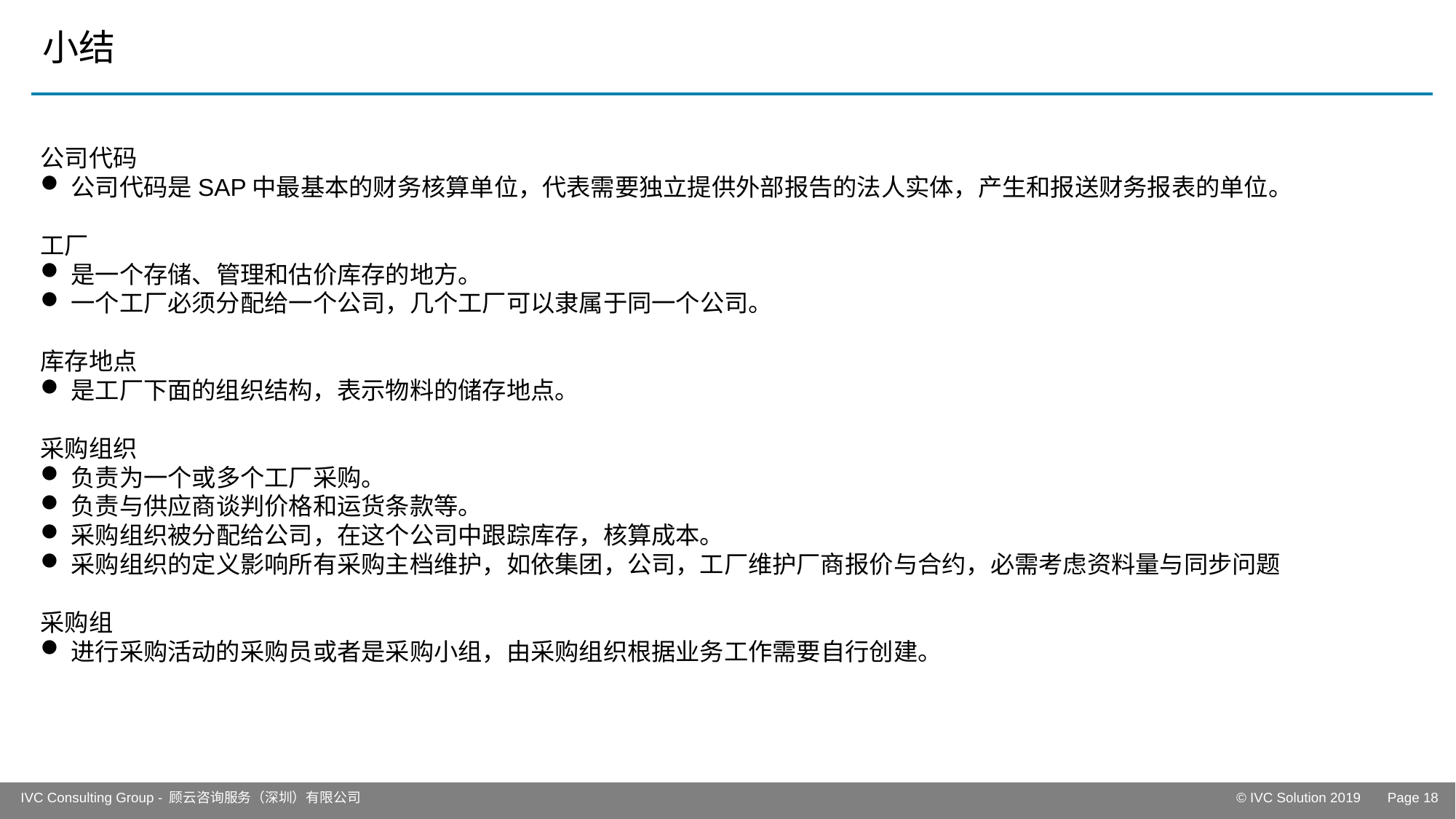

# 小结

公司代码
公司代码是SAP中最基本的财务核算单位，代表需要独立提供外部报告的法人实体，产生和报送财务报表的单位。

工厂
是一个存储、管理和估价库存的地方。
一个工厂必须分配给一个公司，几个工厂可以隶属于同一个公司。

库存地点
是工厂下面的组织结构，表示物料的储存地点。

采购组织
负责为一个或多个工厂采购。
负责与供应商谈判价格和运货条款等。
采购组织被分配给公司，在这个公司中跟踪库存，核算成本。
采购组织的定义影响所有采购主档维护，如依集团，公司，工厂维护厂商报价与合约，必需考虑资料量与同步问题

采购组
进行采购活动的采购员或者是采购小组，由采购组织根据业务工作需要自行创建。